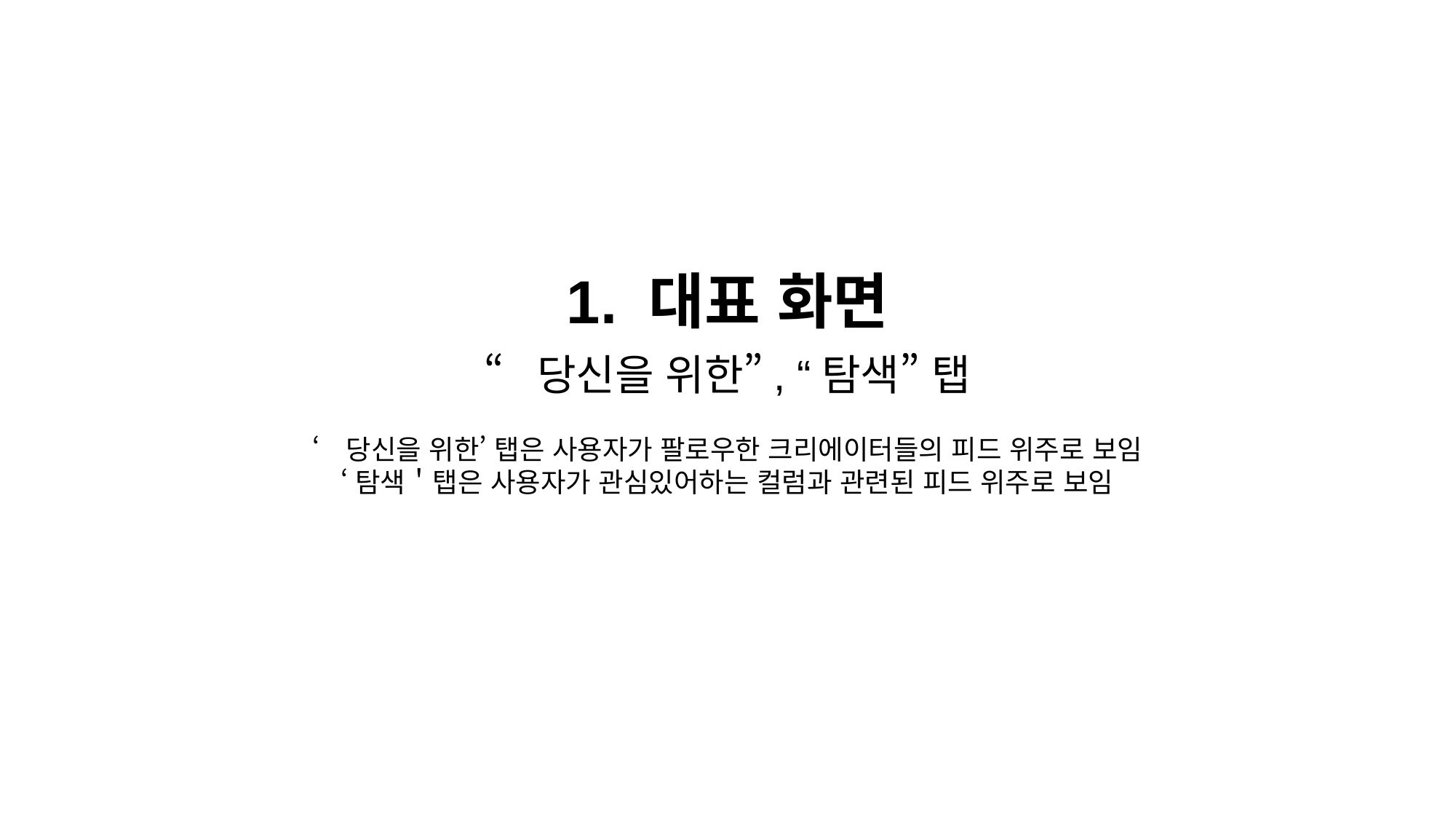

1. 대표 화면
“당신을 위한”, “탐색” 탭
‘당신을 위한’ 탭은 사용자가 팔로우한 크리에이터들의 피드 위주로 보임
‘탐색＇탭은 사용자가 관심있어하는 컬럼과 관련된 피드 위주로 보임